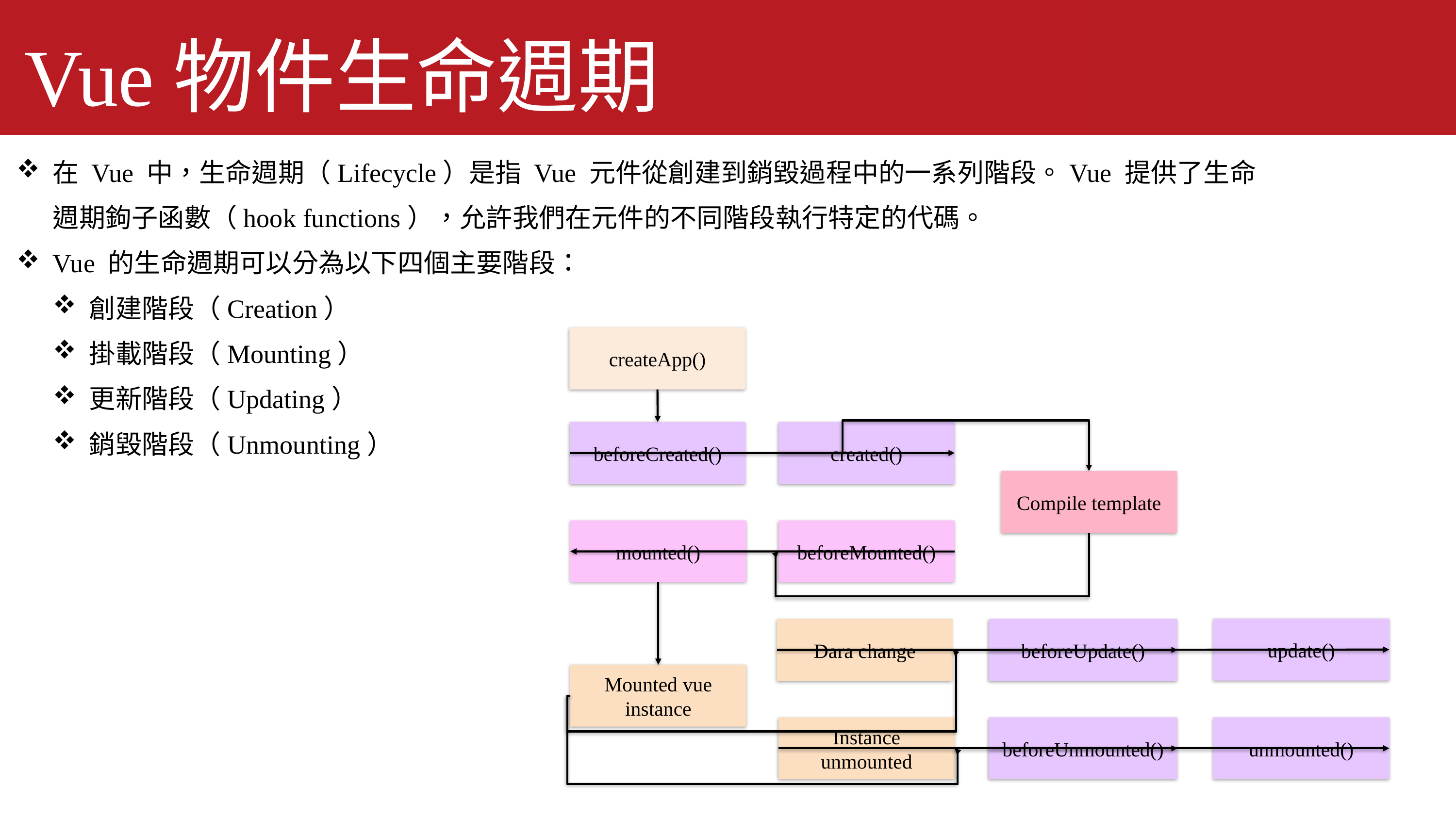

Vue物件生命週期
在 Vue 中，生命週期（Lifecycle）是指 Vue 元件從創建到銷毀過程中的一系列階段。Vue 提供了生命週期鉤子函數（hook functions），允許我們在元件的不同階段執行特定的代碼。
Vue 的生命週期可以分為以下四個主要階段：
創建階段（Creation）
掛載階段（Mounting）
更新階段（Updating）
銷毀階段（Unmounting）
createApp()
beforeCreated()
created()
Compile template
mounted()
beforeMounted()
update()
Dara change
beforeUpdate()
Mounted vue instance
unmounted()
Instance unmounted
beforeUnmounted()